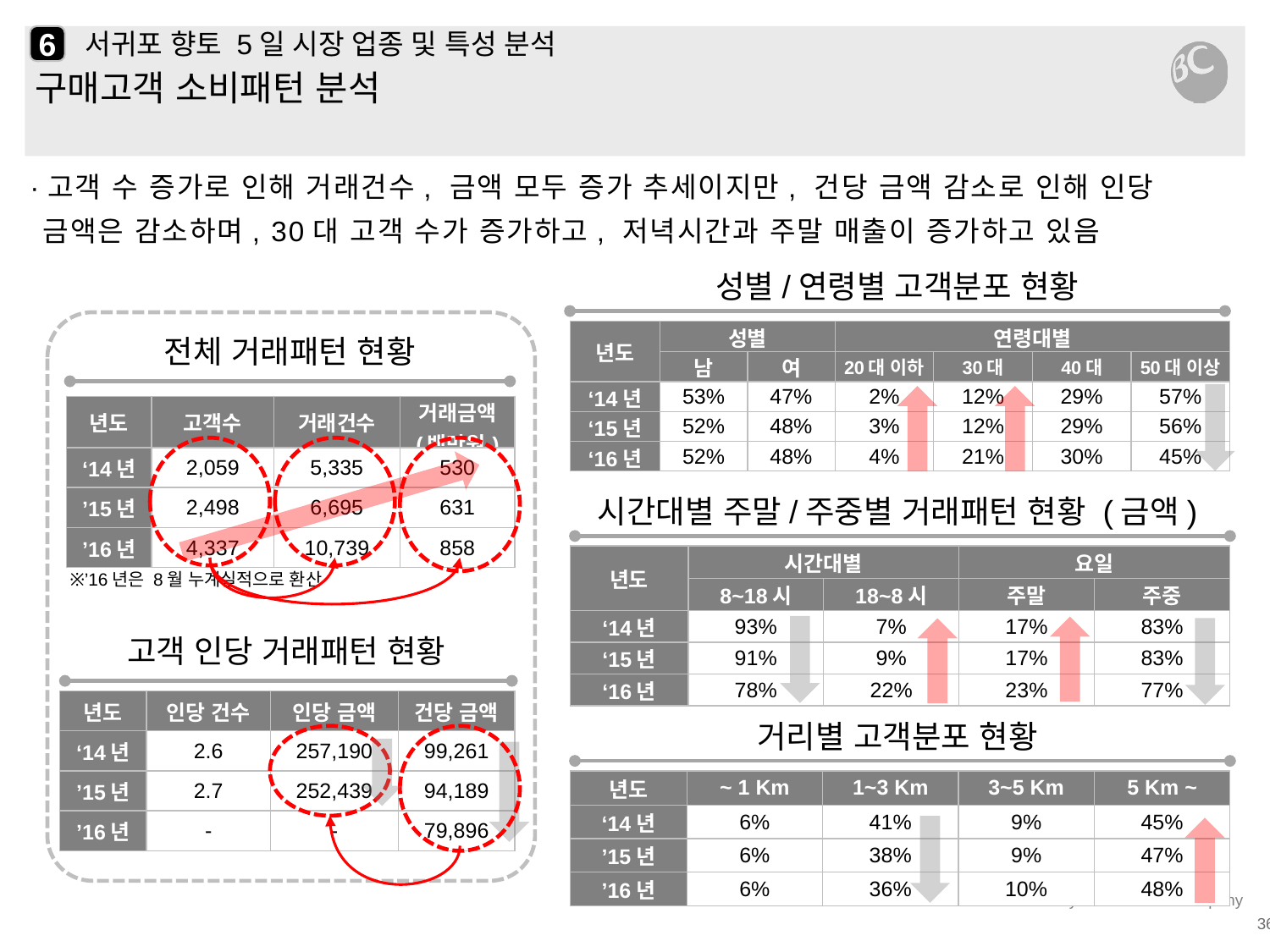

6
# 서귀포 향토 5일 시장 업종 및 특성 분석
구매고객 소비패턴 분석
·고객 수 증가로 인해 거래건수, 금액 모두 증가 추세이지만, 건당 금액 감소로 인해 인당 금액은 감소하며, 30대 고객 수가 증가하고, 저녁시간과 주말 매출이 증가하고 있음
성별/연령별 고객분포 현황

| 년도 | 성별 |  | 연령대별 |  |  |  |
| --- | --- | --- | --- | --- | --- | --- |
|  | 남 | 여 | 20대 이하 | 30대 | 40대 | 50대 이상 |
| ‘14년 | 53% | 47% | 2% | 12% | 29% | 57% |
| ‘15년 | 52% | 48% | 3% | 12% | 29% | 56% |
| ‘16년 | 52% | 48% | 4% | 21% | 30% | 45% |
전체 거래패턴 현황

| 년도 | 고객수 | 거래건수 | 거래금액 (백만원) |
| --- | --- | --- | --- |
| ‘14년 | 2,059 | 5,335 | 530 |
| ’15년 | 2,498 | 6,695 | 631 |
| ’16년 | 4,337 | 10,739 | 858 |

시간대별 주말/주중별 거래패턴 현황 (금액)
| 년도 | 시간대별 |  | 요일 |  |
| --- | --- | --- | --- | --- |
|  | 8~18시 | 18~8시 | 주말 | 주중 |
| ‘14년 | 93% | 7% | 17% | 83% |
| ‘15년 | 91% | 9% | 17% | 83% |
| ‘16년 | 78% | 22% | 23% | 77% |
※’16년은 8월 누계실적으로 환산

고객 인당 거래패턴 현황
| 년도 | 인당 건수 | 인당 금액 | 건당 금액 |
| --- | --- | --- | --- |
| ‘14년 | 2.6 | 257,190 | 99,261 |
| ’15년 | 2.7 | 252,439 | 94,189 |
| ’16년 | - | - | 79,896 |
거리별 고객분포 현황

| 년도 | ~ 1 Km | 1~3 Km | 3~5 Km | 5 Km ~ |
| --- | --- | --- | --- | --- |
| ‘14년 | 6% | 41% | 9% | 45% |
| ’15년 | 6% | 38% | 9% | 47% |
| ’16년 | 6% | 36% | 10% | 48% |